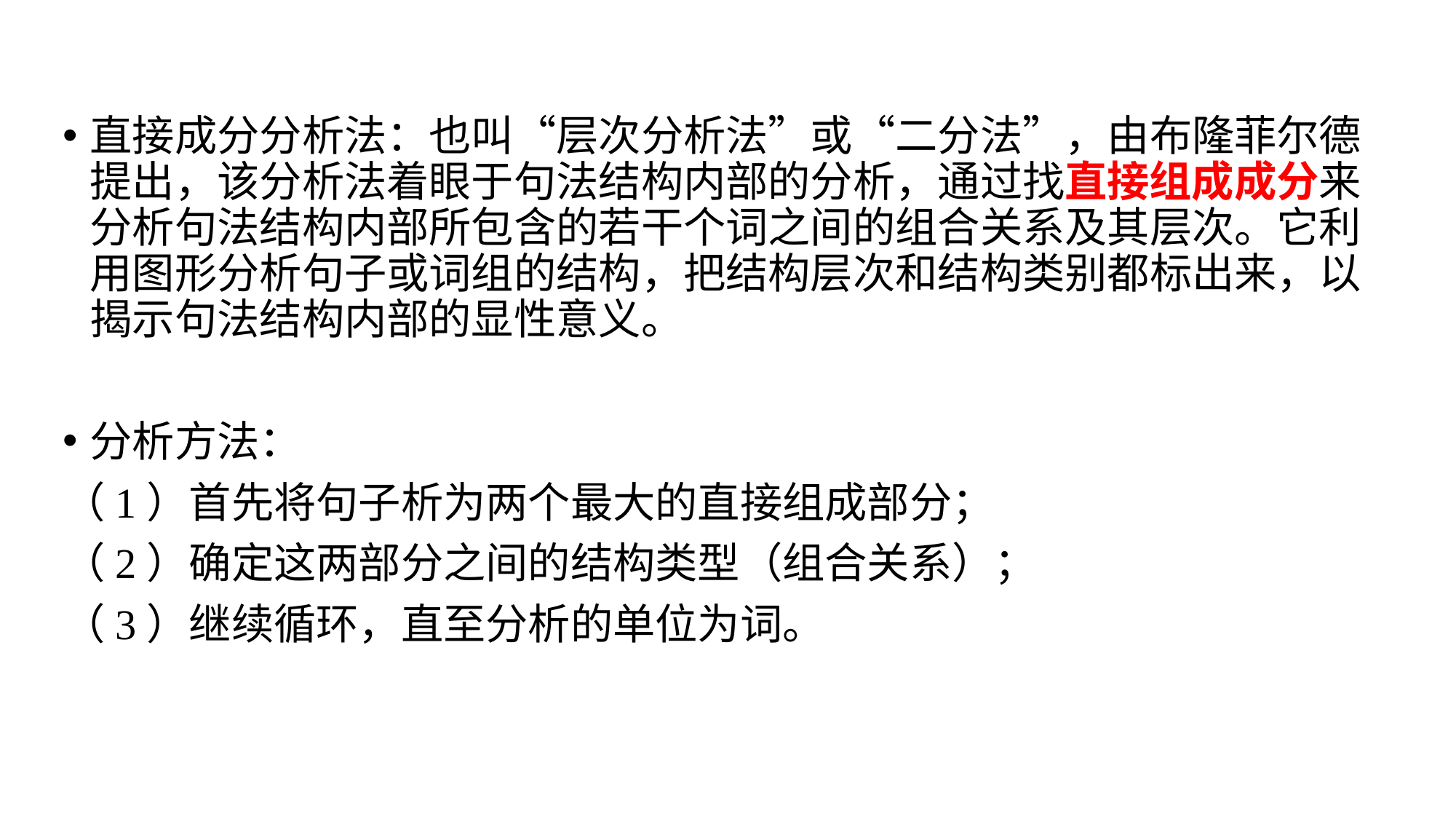

直接成分分析法：也叫“层次分析法”或“二分法”，由布隆菲尔德提出，该分析法着眼于句法结构内部的分析，通过找直接组成成分来分析句法结构内部所包含的若干个词之间的组合关系及其层次。它利用图形分析句子或词组的结构，把结构层次和结构类别都标出来，以揭示句法结构内部的显性意义。

分析方法：
（1）首先将句子析为两个最大的直接组成部分；
（2）确定这两部分之间的结构类型（组合关系）；
（3）继续循环，直至分析的单位为词。